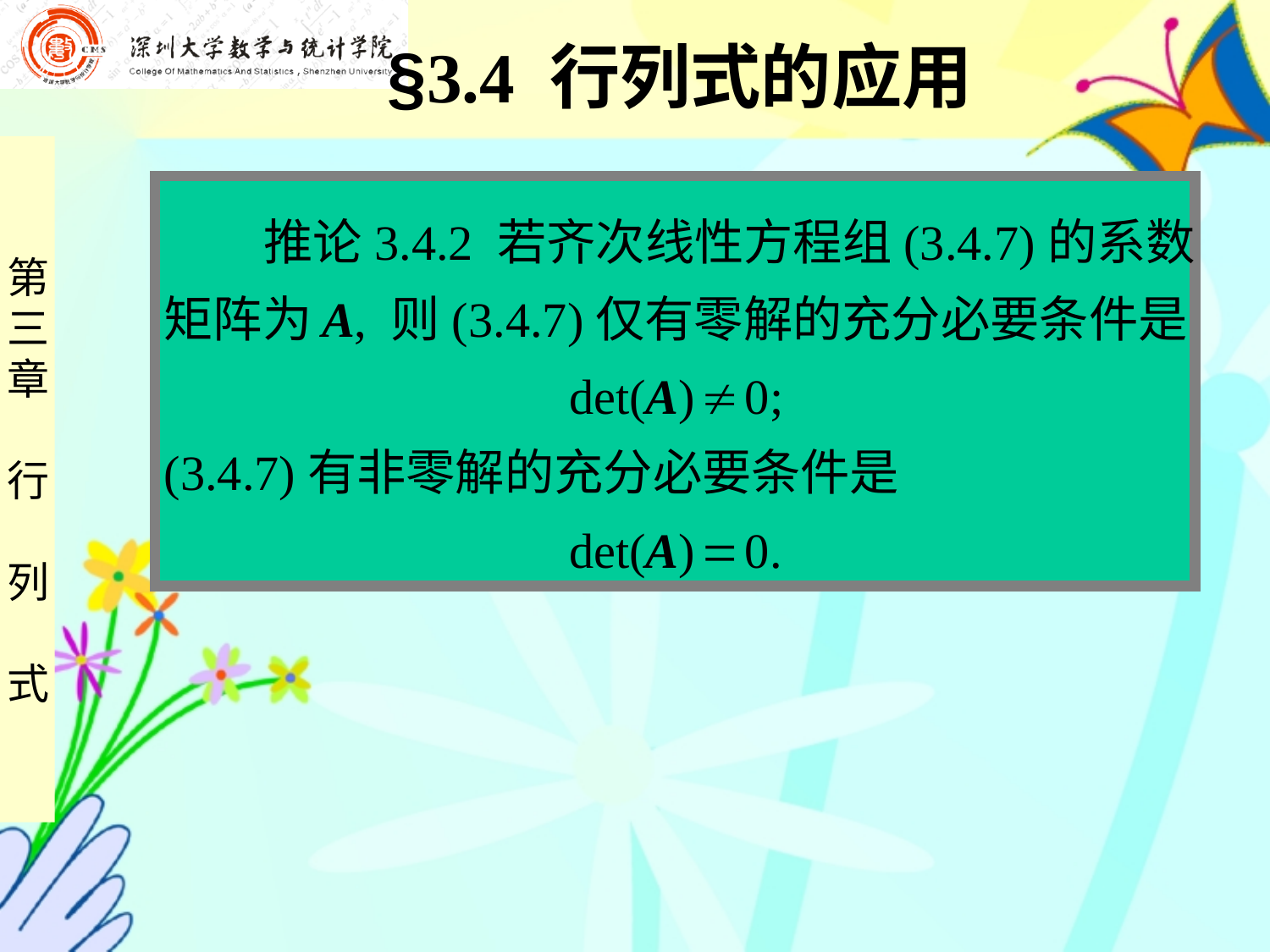

§3.4 行列式的应用

        推论3.4.2 若齐次线性方程组(3.4.7)的系数
矩阵为 A, 则(3.4.7)仅有零解的充分必要条件是
                                 det(A) ≠ 0;
(3.4.7)有非零解的充分必要条件是
                                 det(A) = 0.